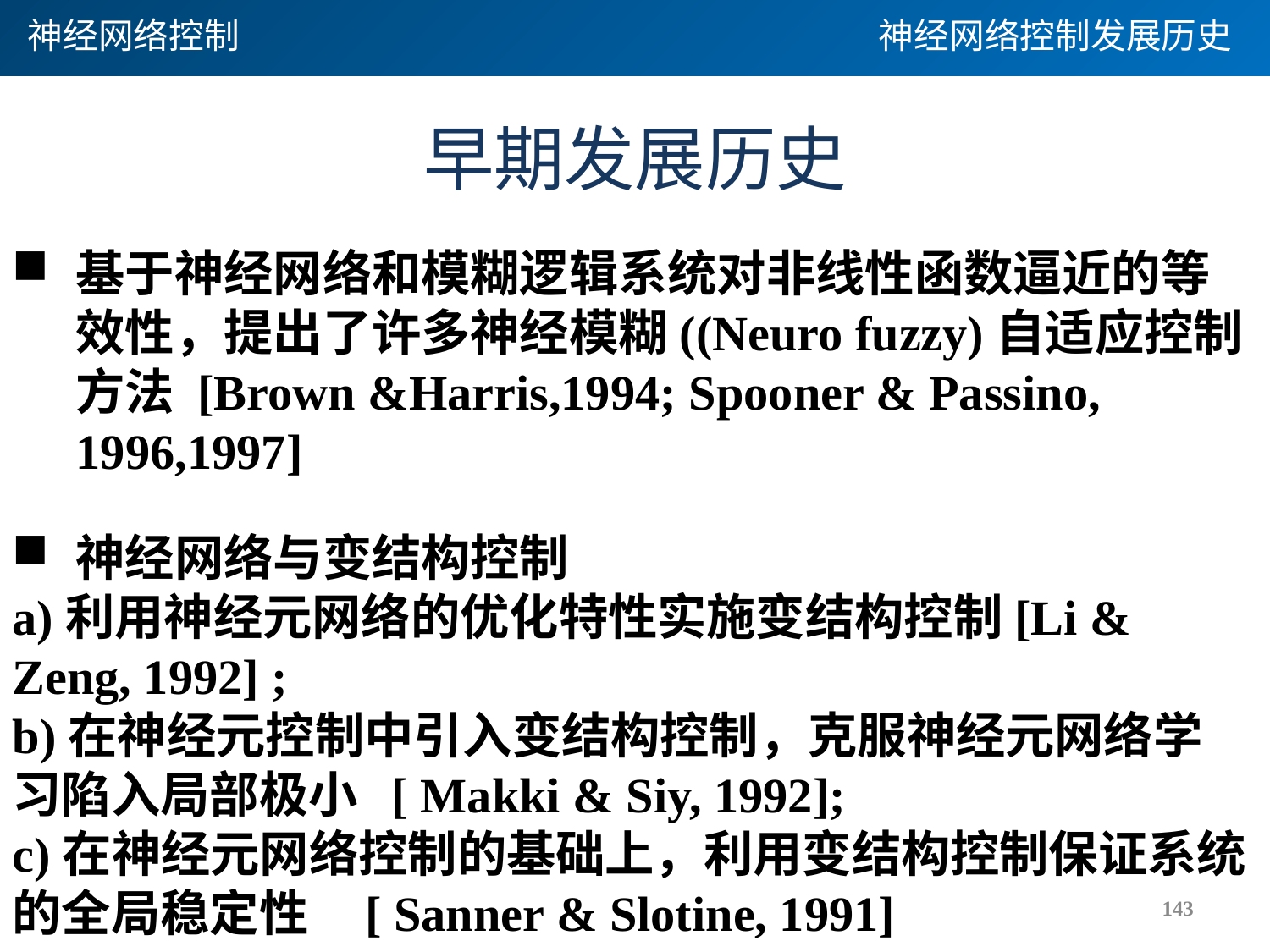

神经网络控制
神经网络控制发展历史
# 早期发展历史
基于神经网络和模糊逻辑系统对非线性函数逼近的等效性，提出了许多神经模糊((Neuro fuzzy)自适应控制方法 [Brown &Harris,1994; Spooner & Passino, 1996,1997]
神经网络与变结构控制
a)利用神经元网络的优化特性实施变结构控制[Li & Zeng, 1992] ;
b)在神经元控制中引入变结构控制，克服神经元网络学习陷入局部极小  [ Makki & Siy, 1992];
c)在神经元网络控制的基础上，利用变结构控制保证系统的全局稳定性    [ Sanner & Slotine, 1991]
143